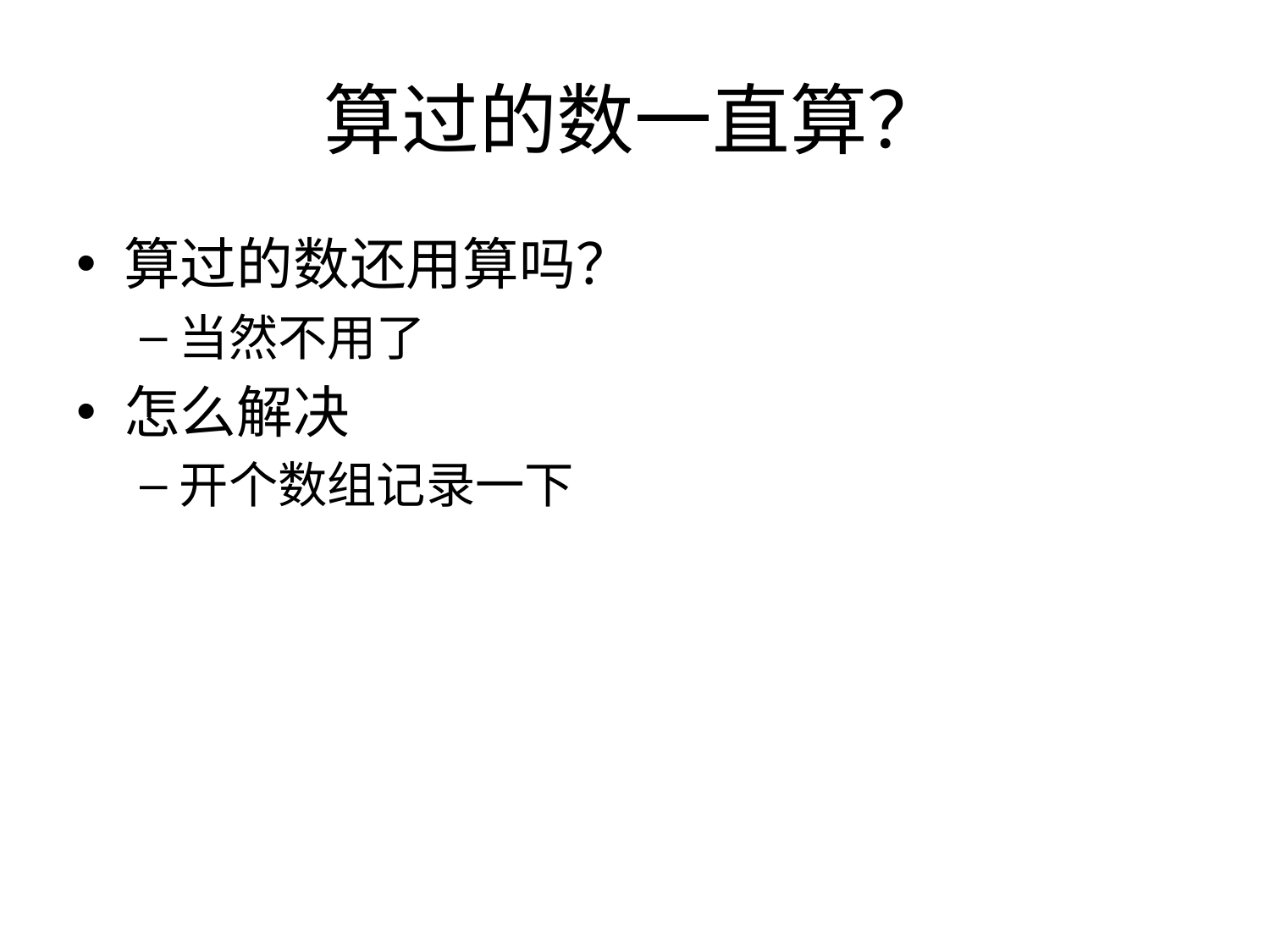

# 算过的数一直算？
算过的数还用算吗？
当然不用了
怎么解决
开个数组记录一下